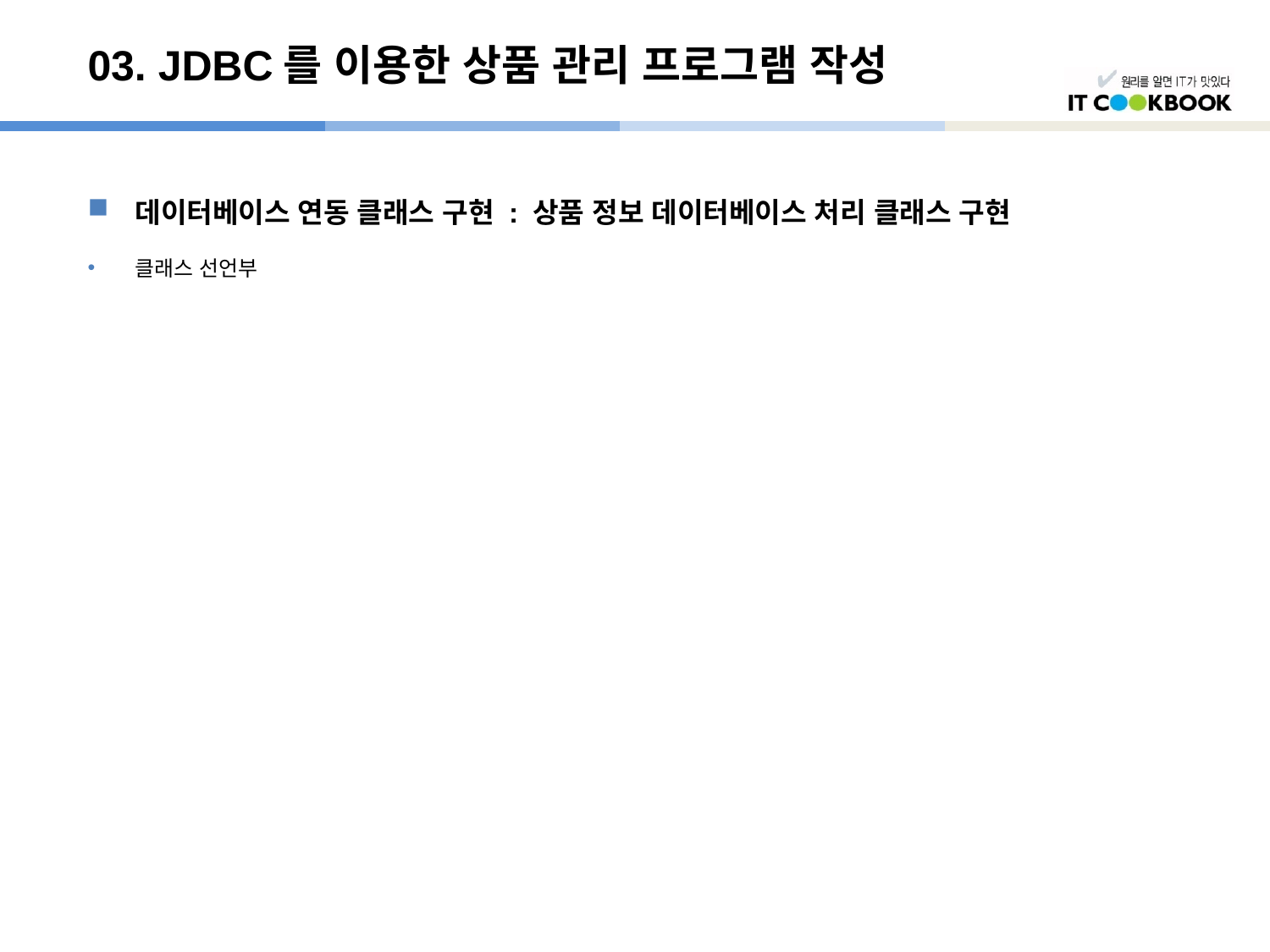

# 03. JDBC를 이용한 상품 관리 프로그램 작성
데이터베이스 연동 클래스 구현 : 상품 정보 데이터베이스 처리 클래스 구현
클래스 선언부